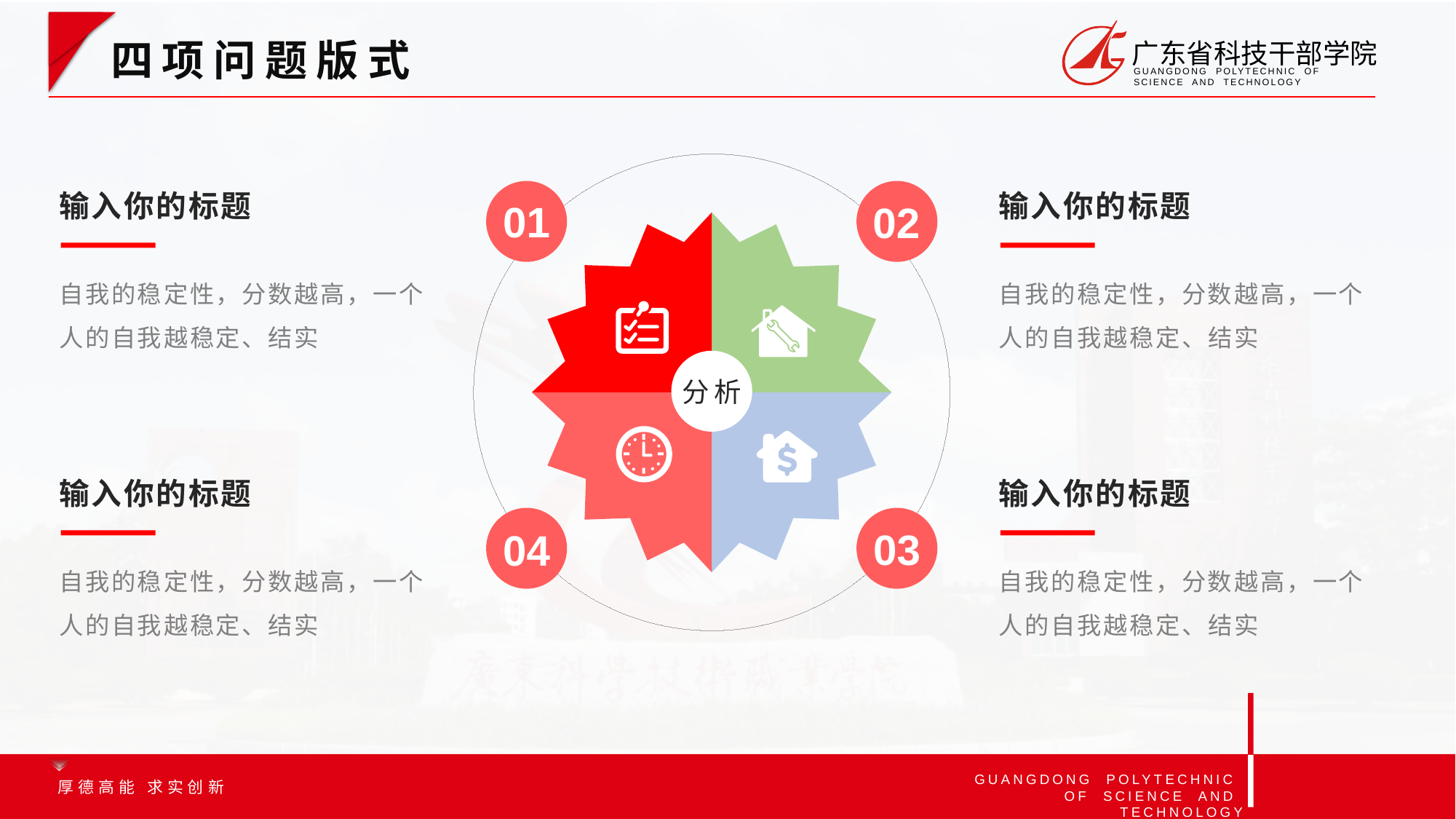

选中形状☞按住Ctrl+鼠标左键拖拽☞即可快速复制形状
四项问题版式

输入你的标题
输入你的标题

01
02

自我的稳定性，分数越高，一个人的自我越稳定、结实
自我的稳定性，分数越高，一个人的自我越稳定、结实

分析
输入你的标题
输入你的标题

03
04

自我的稳定性，分数越高，一个人的自我越稳定、结实
自我的稳定性，分数越高，一个人的自我越稳定、结实